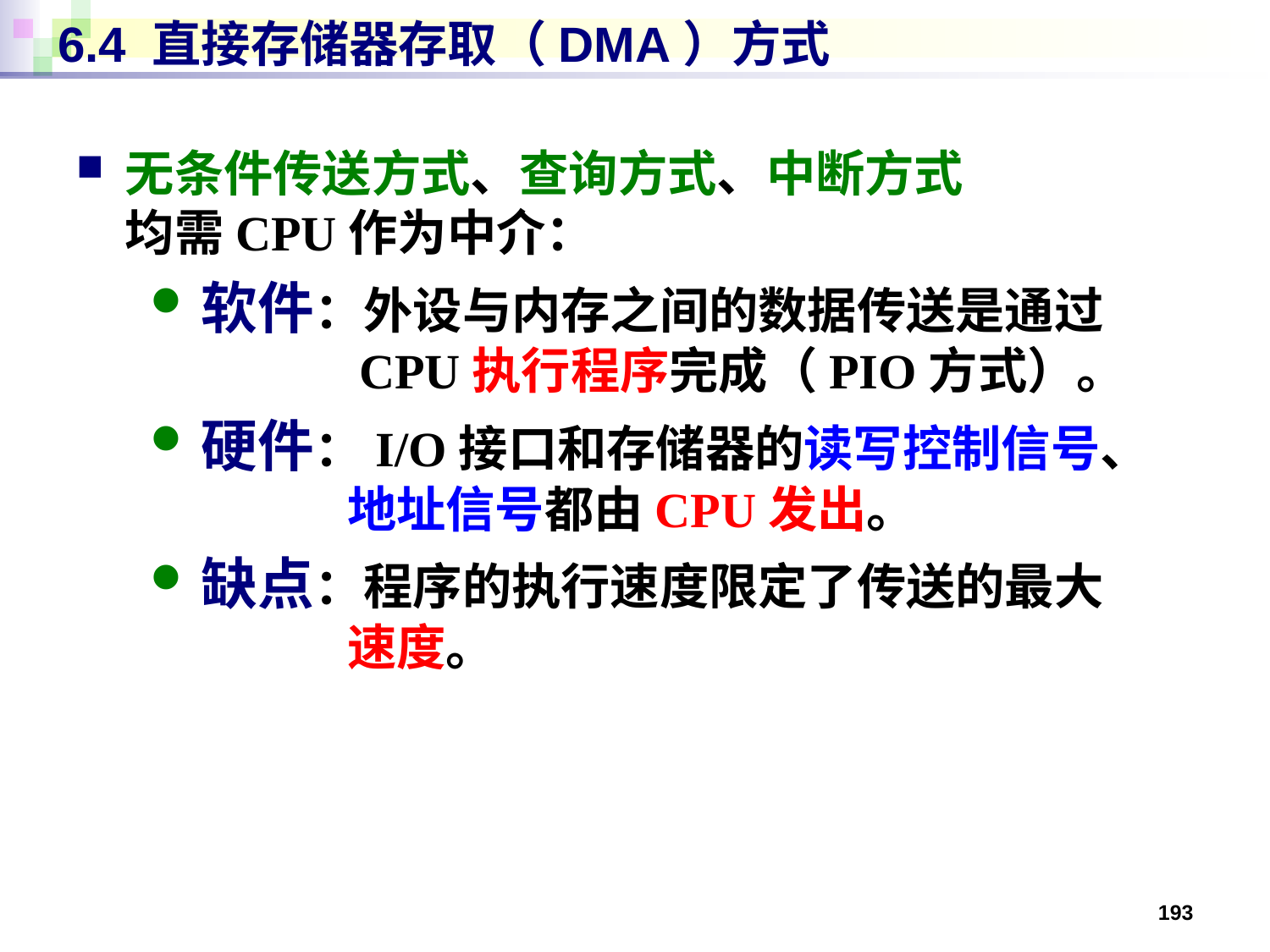

# 6.4 直接存储器存取（DMA）方式
无条件传送方式、查询方式、中断方式
均需CPU作为中介：
软件：外设与内存之间的数据传送是通过
             CPU执行程序完成（PIO方式）。
硬件：I/O接口和存储器的读写控制信号、
             地址信号都由CPU发出。
缺点：程序的执行速度限定了传送的最大
             速度。
193